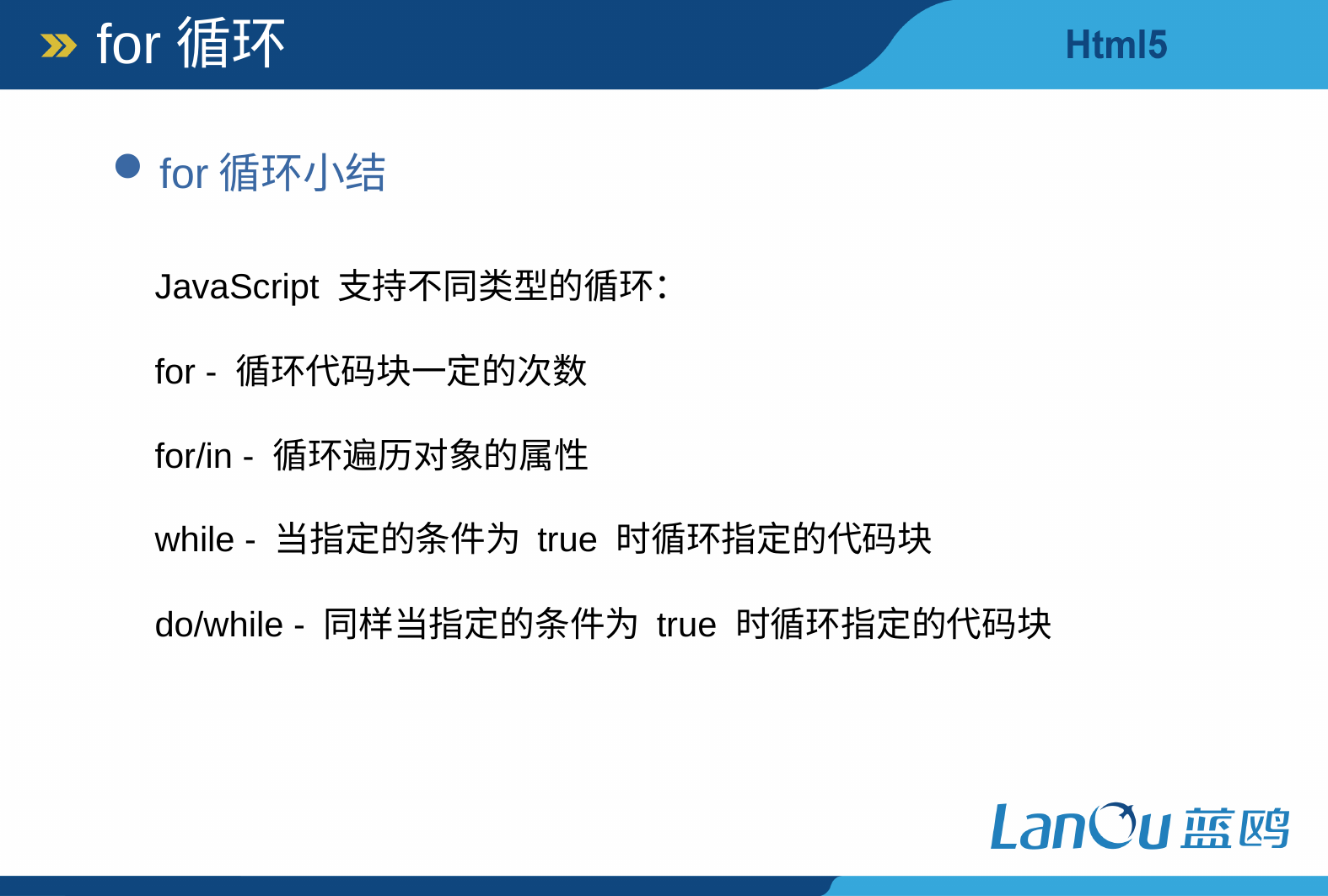

for循环
for循环小结
JavaScript 支持不同类型的循环：
for - 循环代码块一定的次数
for/in - 循环遍历对象的属性
while - 当指定的条件为 true 时循环指定的代码块
do/while - 同样当指定的条件为 true 时循环指定的代码块